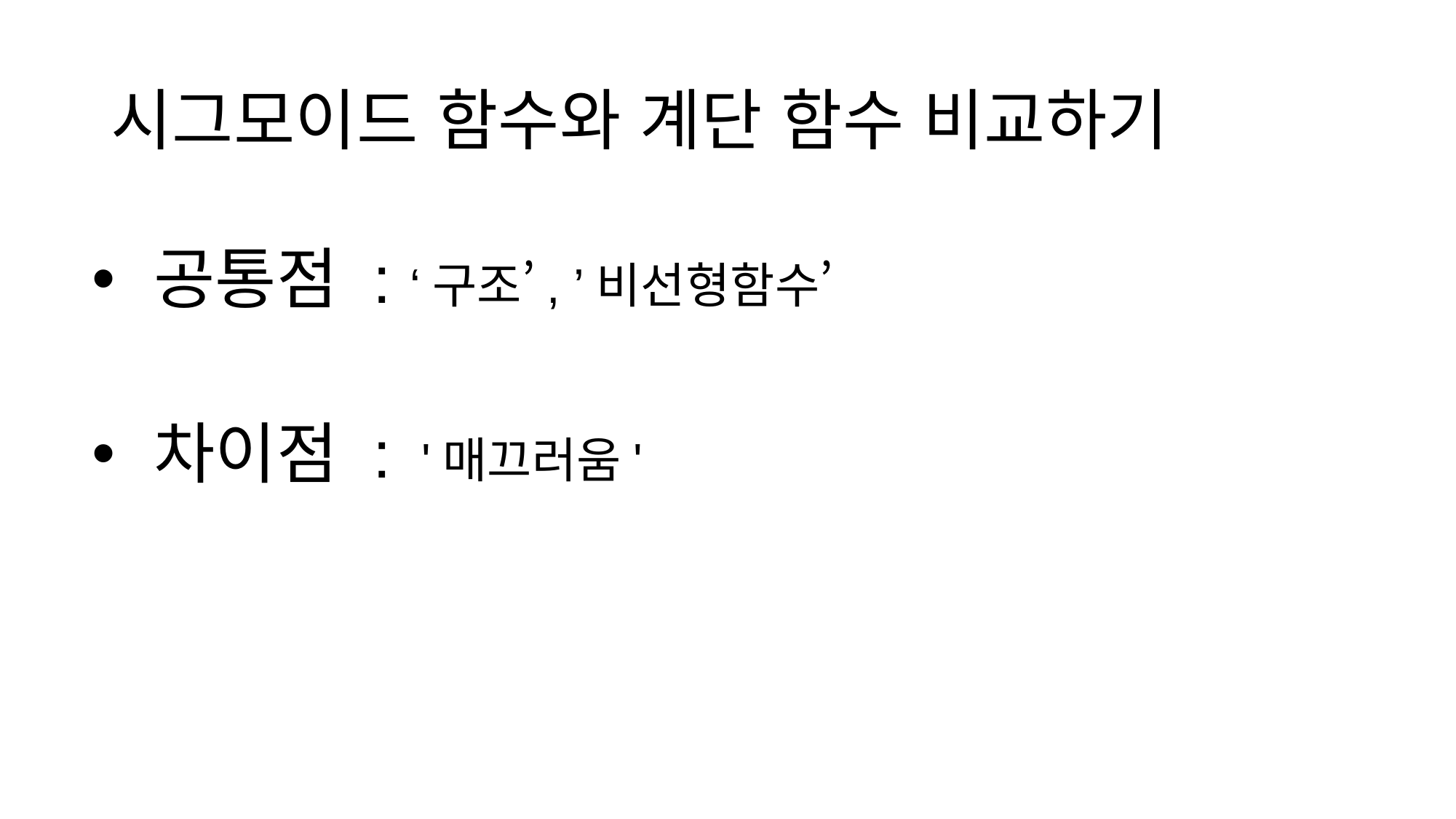

# 시그모이드 함수와 계단 함수 비교하기
 공통점 : ‘구조’, ’비선형함수’

 차이점 :  '매끄러움'